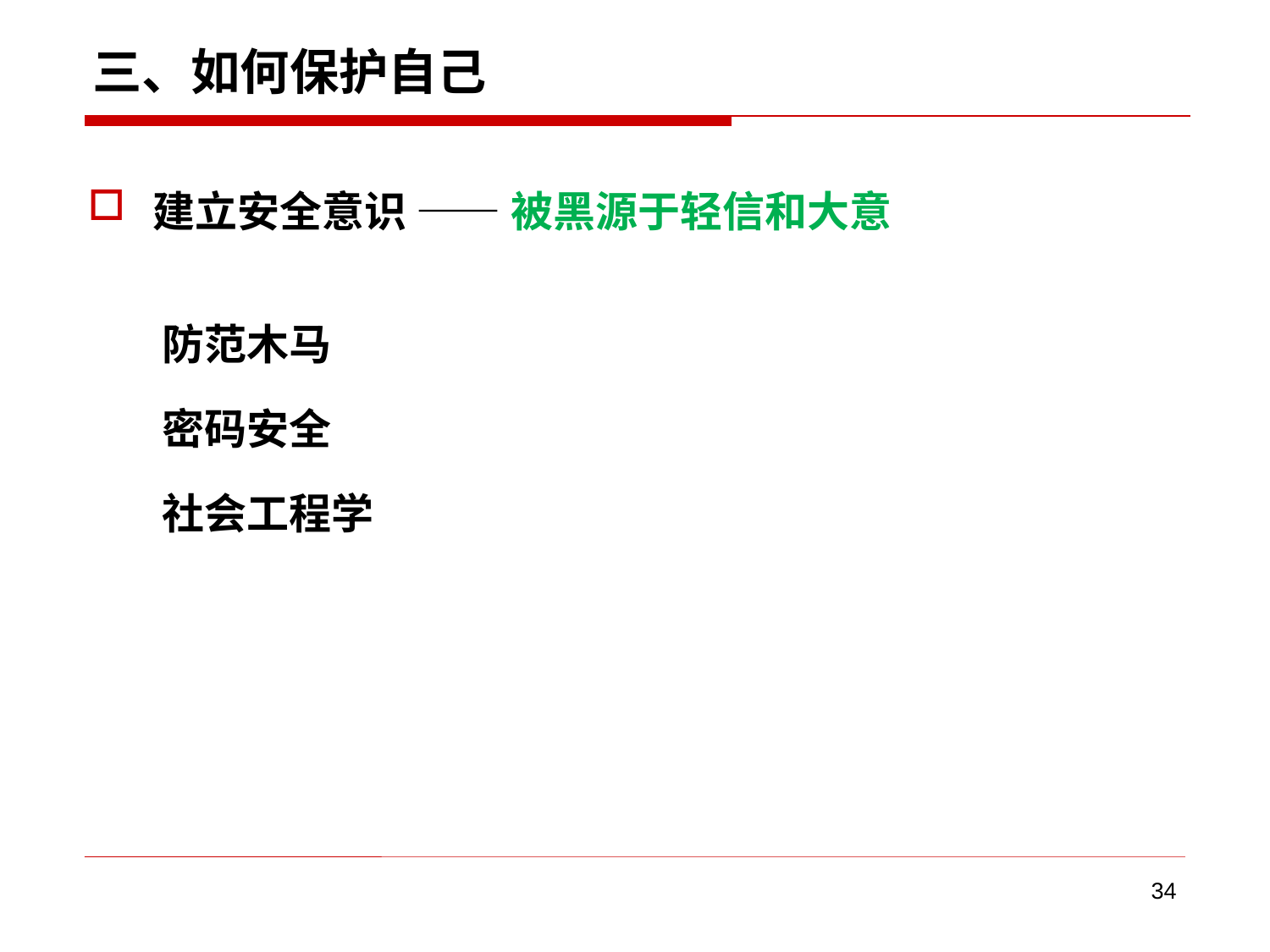

# 三、如何保护自己
建立安全意识 —— 被黑源于轻信和大意
防范木马
密码安全
社会工程学